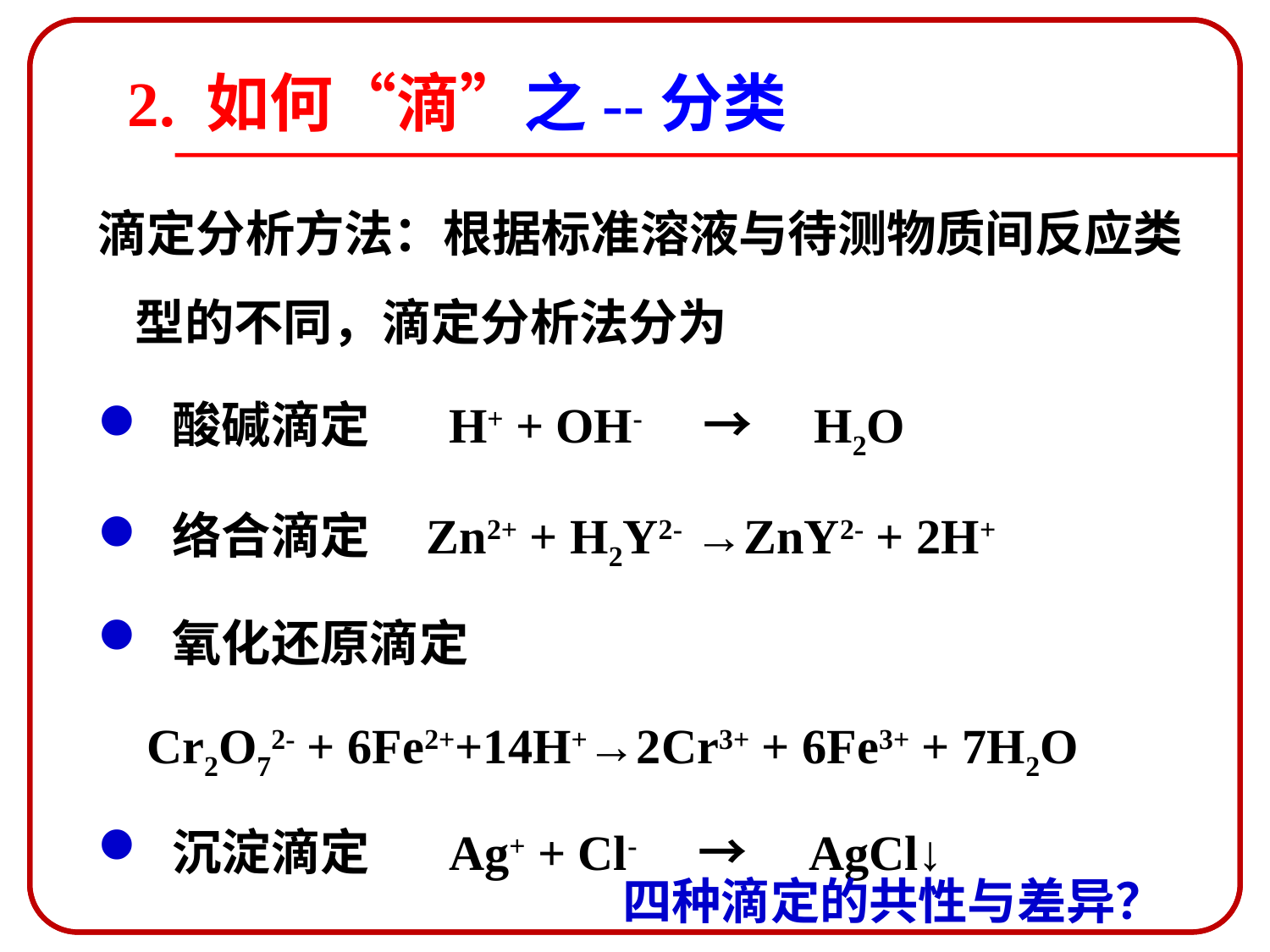

# 2. 如何“滴”之--分类

滴定分析方法：根据标准溶液与待测物质间反应类型的不同，滴定分析法分为
 酸碱滴定      H+ + OH-　→　H2O
 络合滴定    Zn2+ + H2Y2- →ZnY2- + 2H+
 氧化还原滴定
    Cr2O72- + 6Fe2++14H+→2Cr3+ + 6Fe3+ + 7H2O
 沉淀滴定      Ag+ + Cl-　→　AgCl↓
四种滴定的共性与差异？